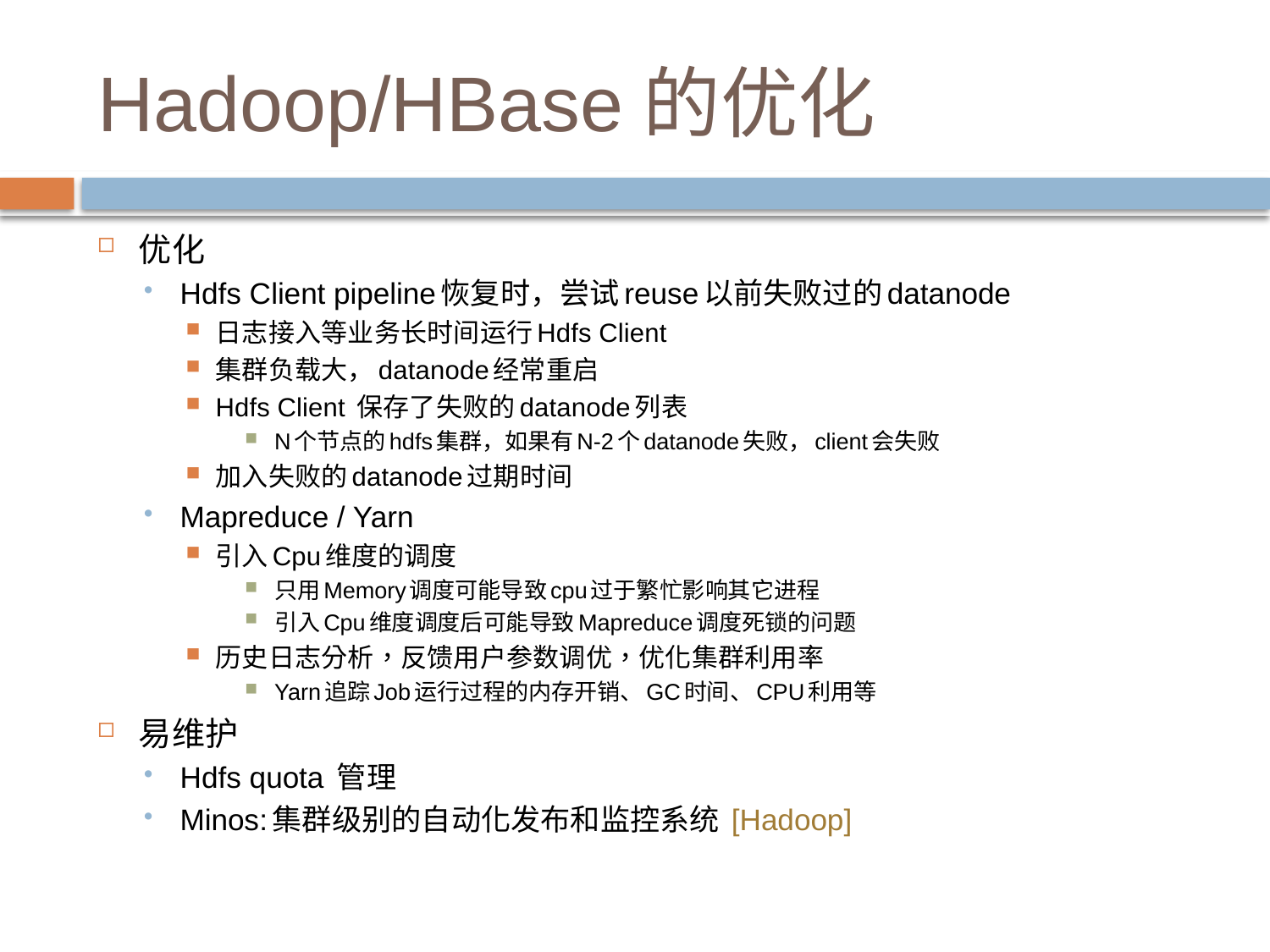

# Hadoop/HBase的优化
优化
Hdfs Client pipeline恢复时，尝试reuse以前失败过的datanode
日志接入等业务长时间运行Hdfs Client
集群负载大，datanode经常重启
Hdfs Client 保存了失败的datanode列表
N个节点的hdfs集群，如果有N-2个datanode失败，client会失败
加入失败的datanode过期时间
Mapreduce / Yarn
引入Cpu维度的调度
只用Memory调度可能导致cpu过于繁忙影响其它进程
引入Cpu维度调度后可能导致Mapreduce调度死锁的问题
历史日志分析，反馈用户参数调优，优化集群利用率
Yarn追踪Job运行过程的内存开销、GC时间、CPU利用等
易维护
Hdfs quota 管理
Minos:集群级别的自动化发布和监控系统 [Hadoop]